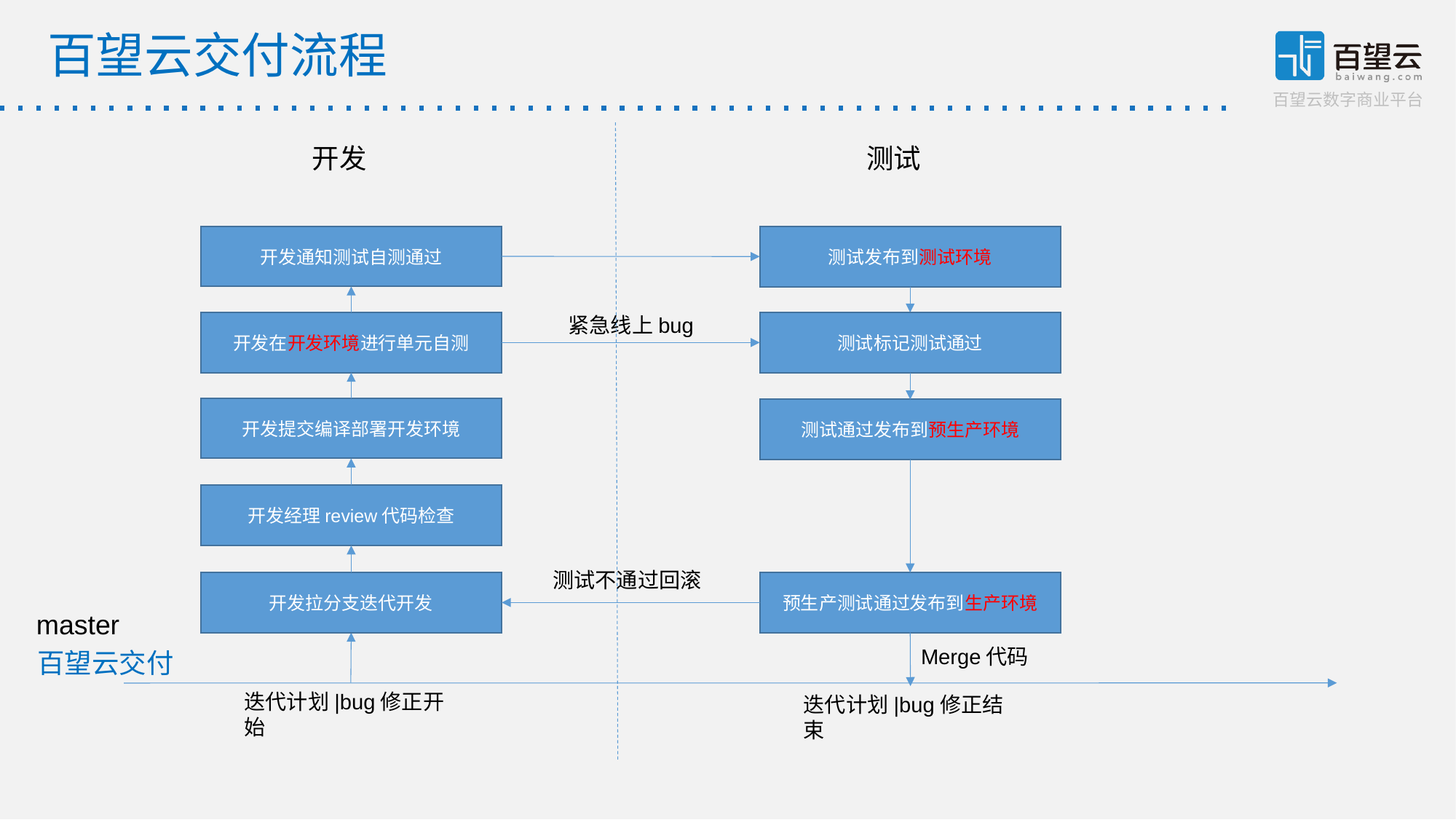

百望云交付流程
开发
测试
开发通知测试自测通过
测试发布到测试环境
紧急线上bug
开发在开发环境进行单元自测
测试标记测试通过
开发提交编译部署开发环境
测试通过发布到预生产环境
开发经理review代码检查
测试不通过回滚
开发拉分支迭代开发
预生产测试通过发布到生产环境
master
Merge代码
百望云交付
迭代计划|bug修正开始
迭代计划|bug修正结束